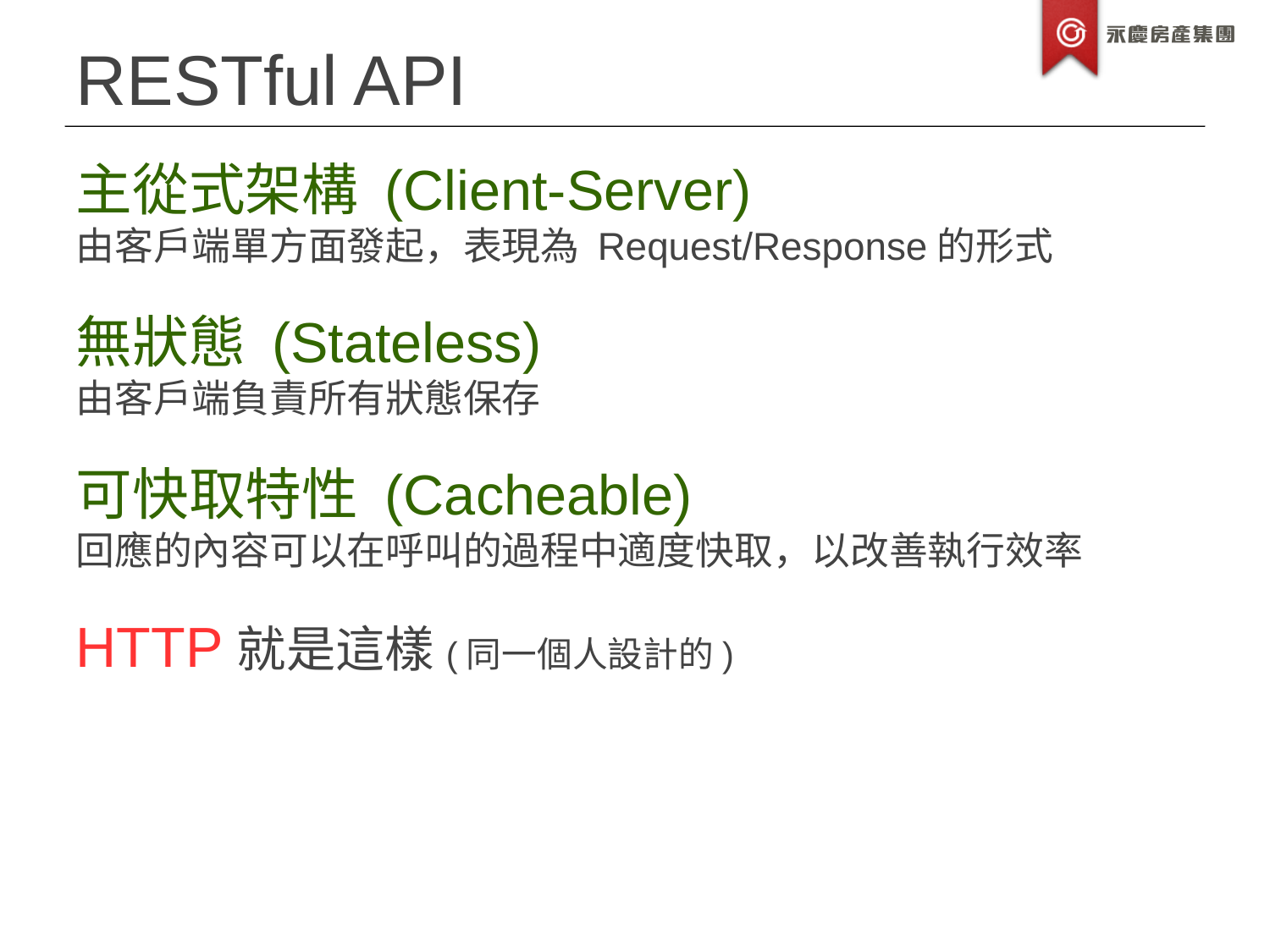

RESTful API
主從式架構 (Client-Server)
由客戶端單方面發起，表現為 Request/Response的形式

無狀態 (Stateless)
由客戶端負責所有狀態保存

可快取特性 (Cacheable)
回應的內容可以在呼叫的過程中適度快取，以改善執行效率

HTTP就是這樣(同一個人設計的)